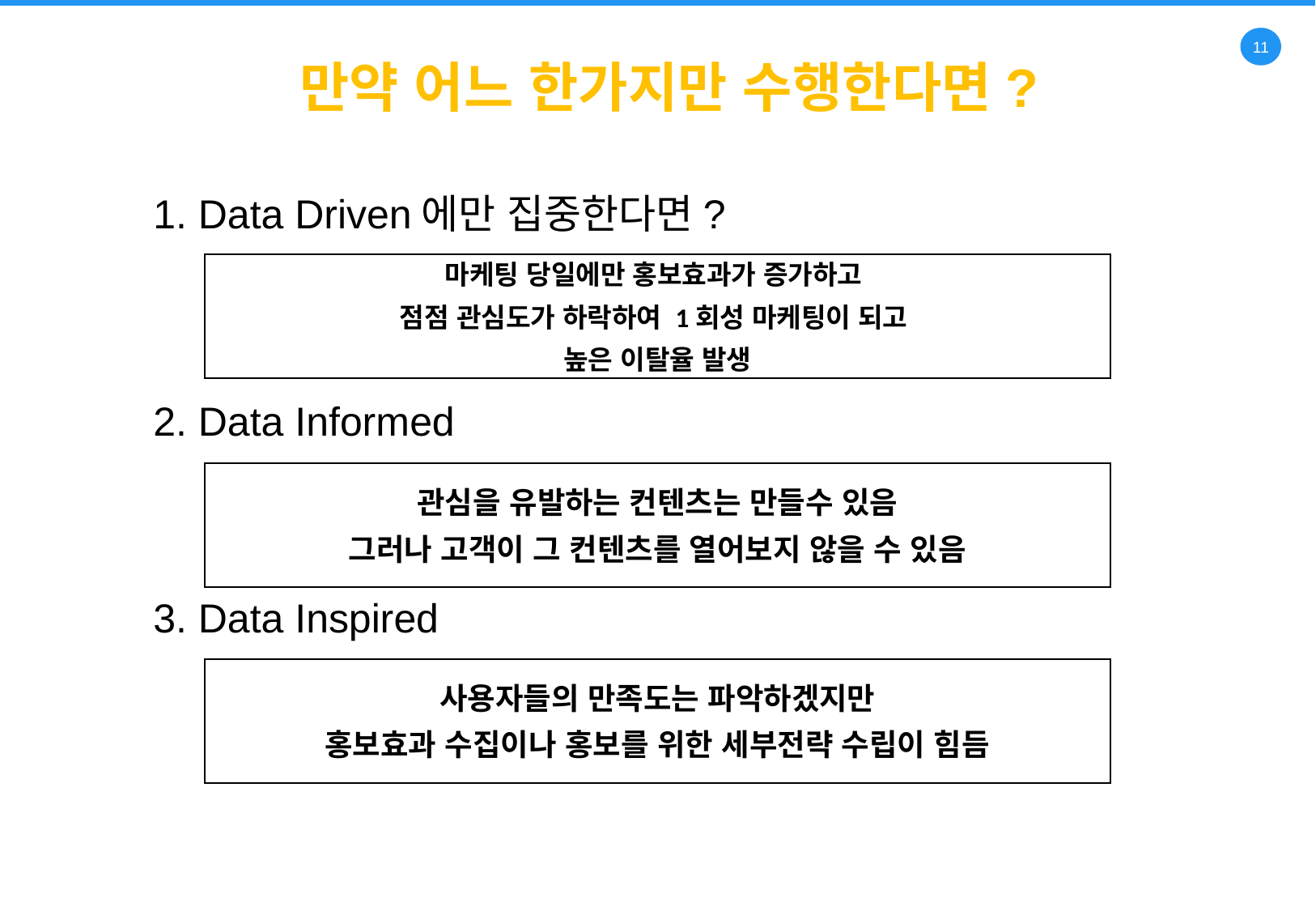

만약 어느 한가지만 수행한다면?
1. Data Driven에만 집중한다면?
마케팅 당일에만 홍보효과가 증가하고
점점 관심도가 하락하여 1회성 마케팅이 되고
높은 이탈율 발생
2. Data Informed
관심을 유발하는 컨텐츠는 만들수 있음
그러나 고객이 그 컨텐츠를 열어보지 않을 수 있음
3. Data Inspired
사용자들의 만족도는 파악하겠지만
홍보효과 수집이나 홍보를 위한 세부전략 수립이 힘듬